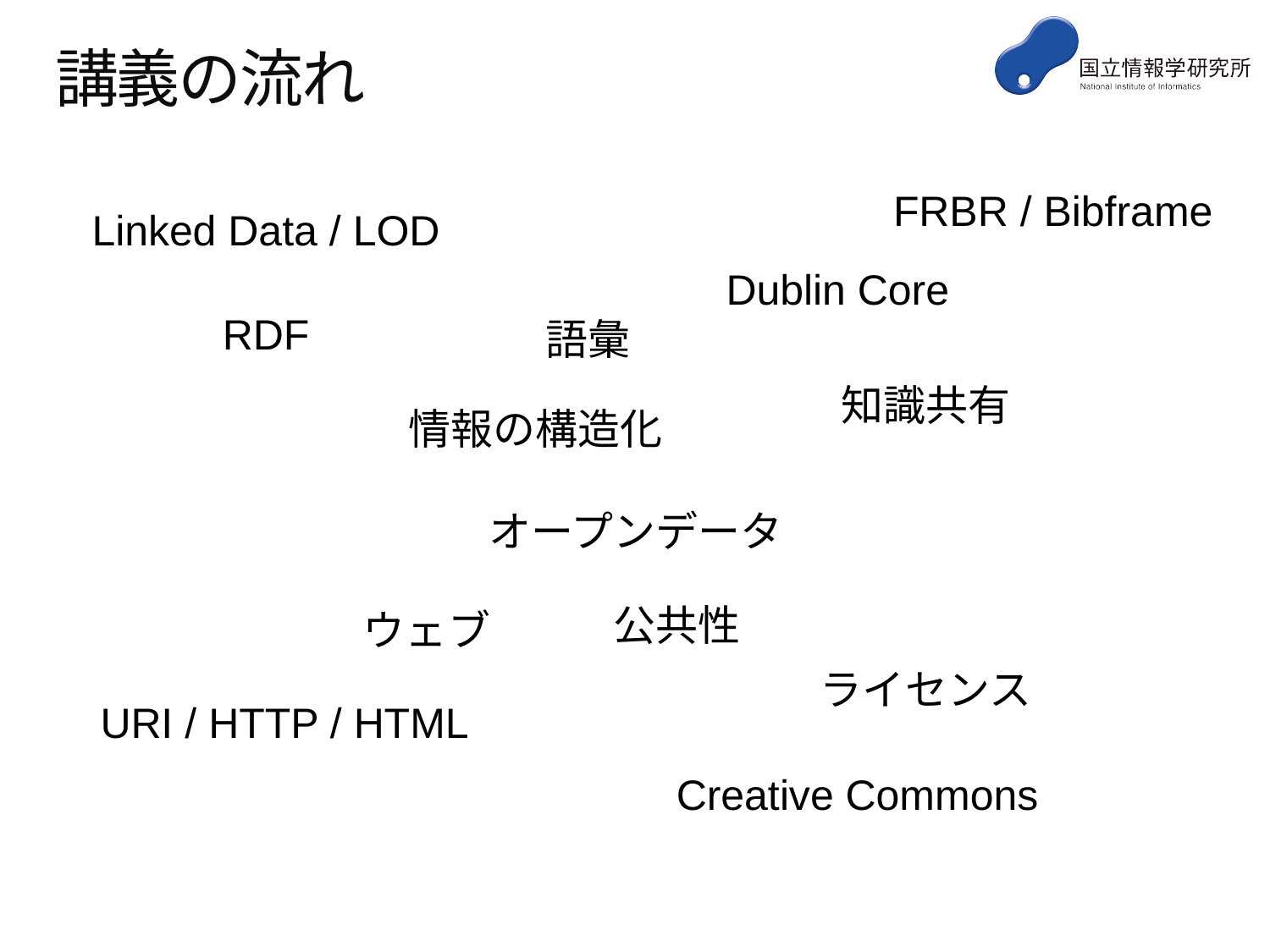

# 講義の流れ
FRBR / Bibframe
Linked Data / LOD
Dublin Core
RDF
語彙
知識共有
情報の構造化
オープンデータ
公共性
ウェブ
ライセンス
URI / HTTP / HTML
Creative Commons